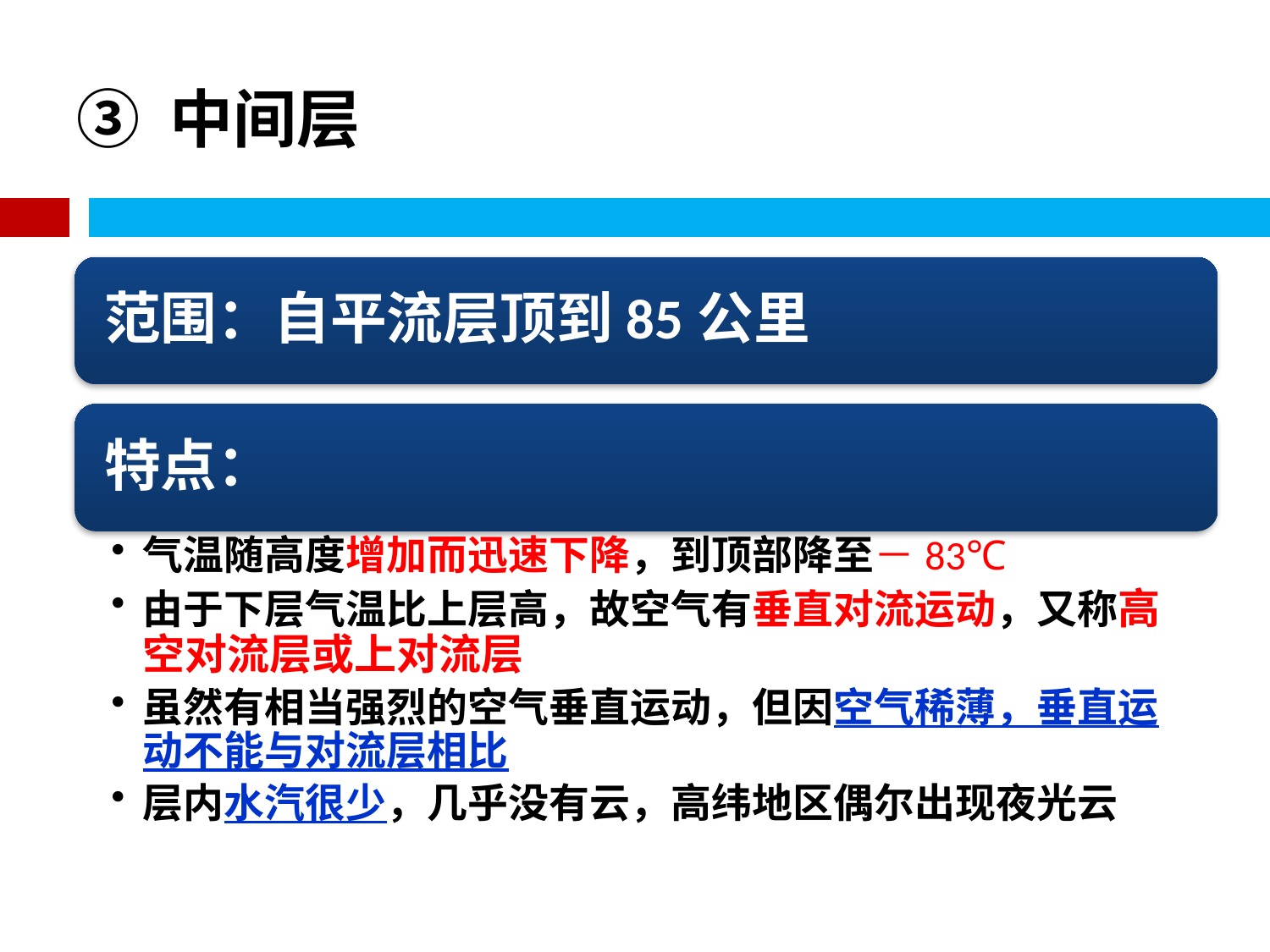

# ③ 中间层
范围：自平流层顶到85公里
特点：
气温随高度增加而迅速下降，到顶部降至－83℃
由于下层气温比上层高，故空气有垂直对流运动，又称高空对流层或上对流层
虽然有相当强烈的空气垂直运动，但因空气稀薄，垂直运动不能与对流层相比
层内水汽很少，几乎没有云，高纬地区偶尔出现夜光云